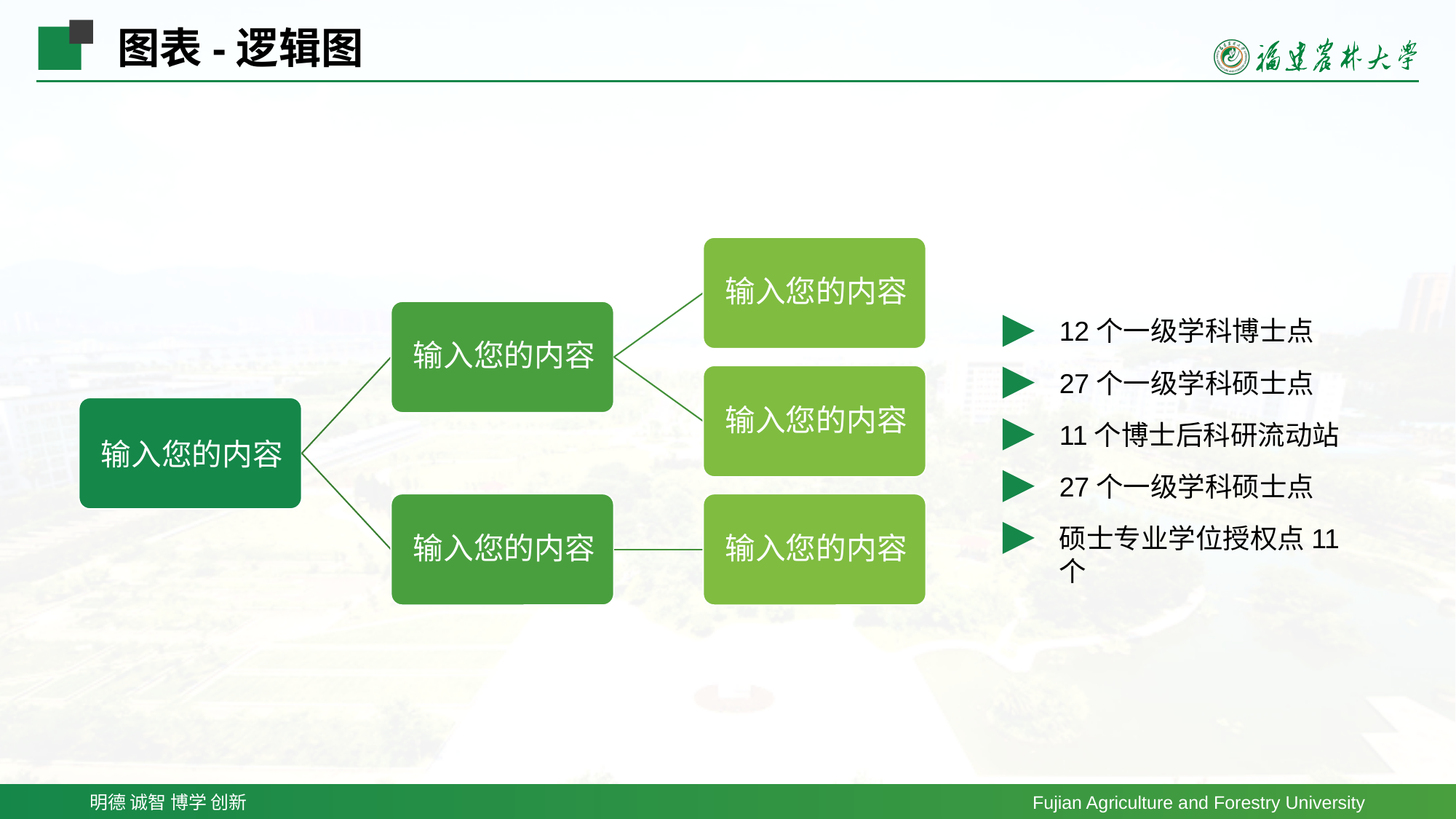

图表-逻辑图
输入您的内容

输入您的内容

输入您的内容

输入您的内容

输入您的内容

输入您的内容
12个一级学科博士点

27个一级学科硕士点

11个博士后科研流动站

27个一级学科硕士点

硕士专业学位授权点11个